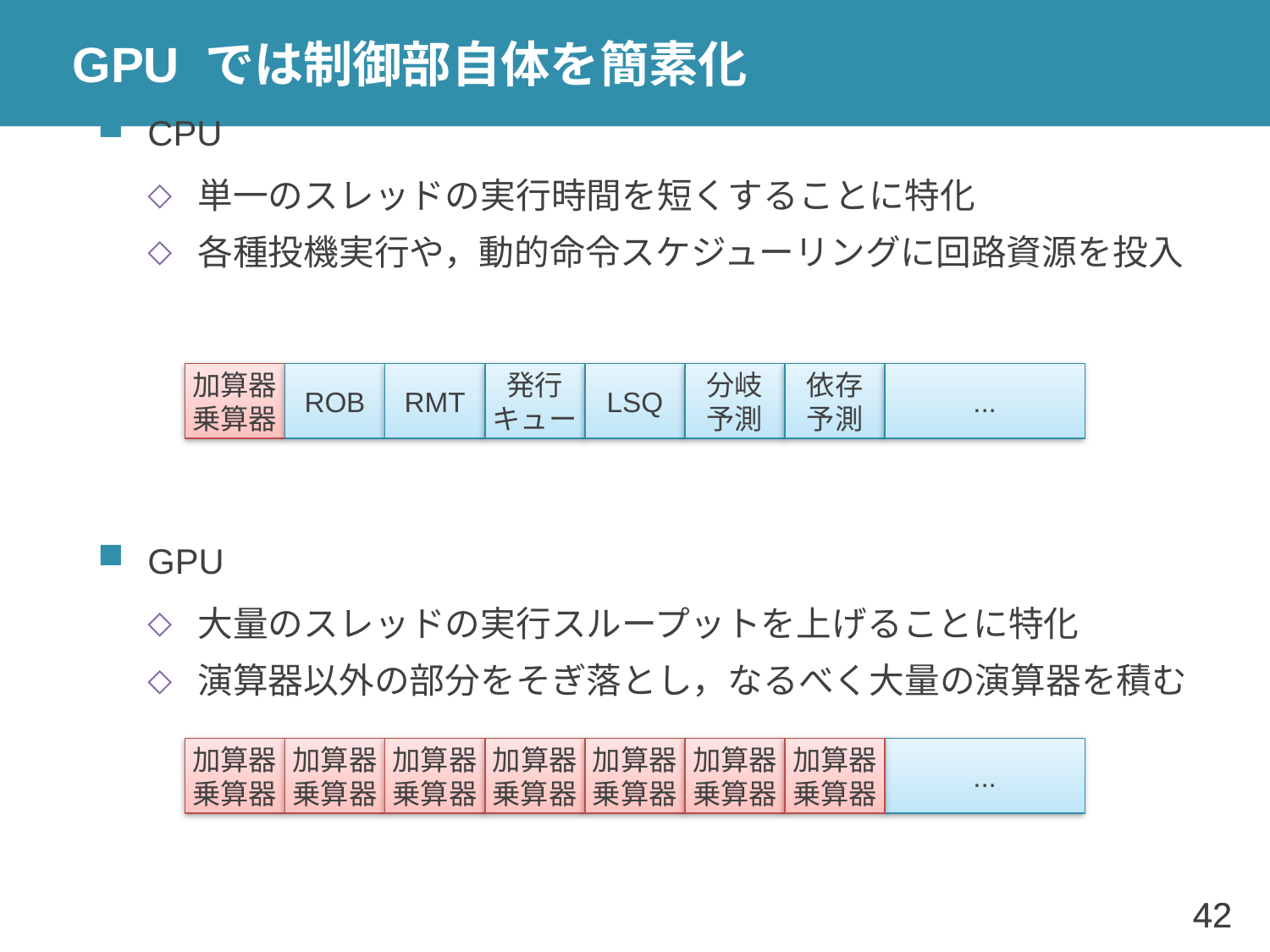

# GPU では制御部自体を簡素化
CPU
単一のスレッドの実行時間を短くすることに特化
各種投機実行や，動的命令スケジューリングに回路資源を投入

GPU
大量のスレッドの実行スループットを上げることに特化
演算器以外の部分をそぎ落とし，なるべく大量の演算器を積む

加算器
乗算器
ROB
RMT
発行
キュー
LSQ
分岐
予測
依存
予測
...
加算器
乗算器
加算器
乗算器
加算器
乗算器
加算器
乗算器
加算器
乗算器
加算器
乗算器
加算器
乗算器
...